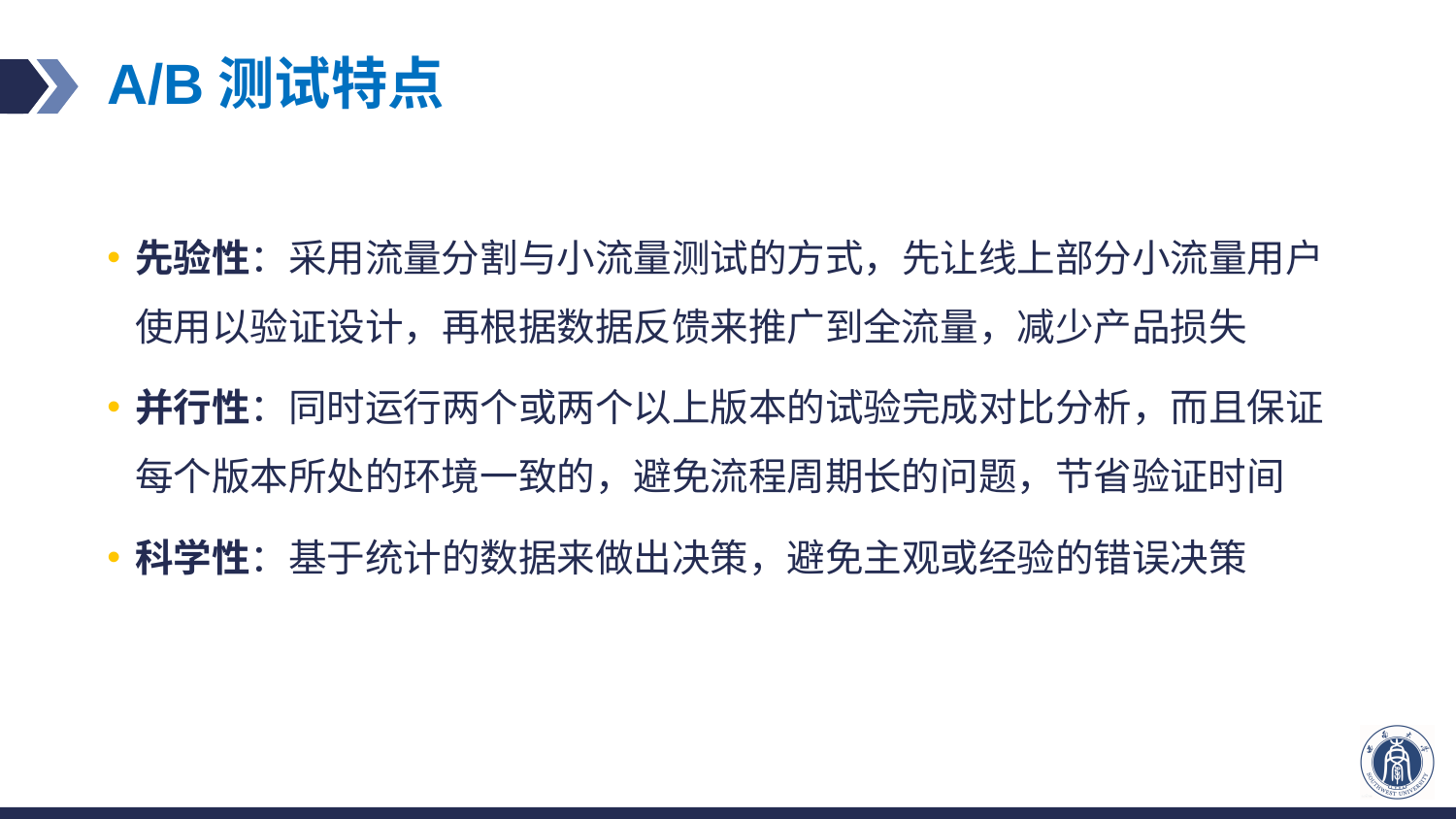

# A/B测试特点
先验性：采用流量分割与小流量测试的方式，先让线上部分小流量用户使用以验证设计，再根据数据反馈来推广到全流量，减少产品损失
并行性：同时运行两个或两个以上版本的试验完成对比分析，而且保证每个版本所处的环境一致的，避免流程周期长的问题，节省验证时间
科学性：基于统计的数据来做出决策，避免主观或经验的错误决策